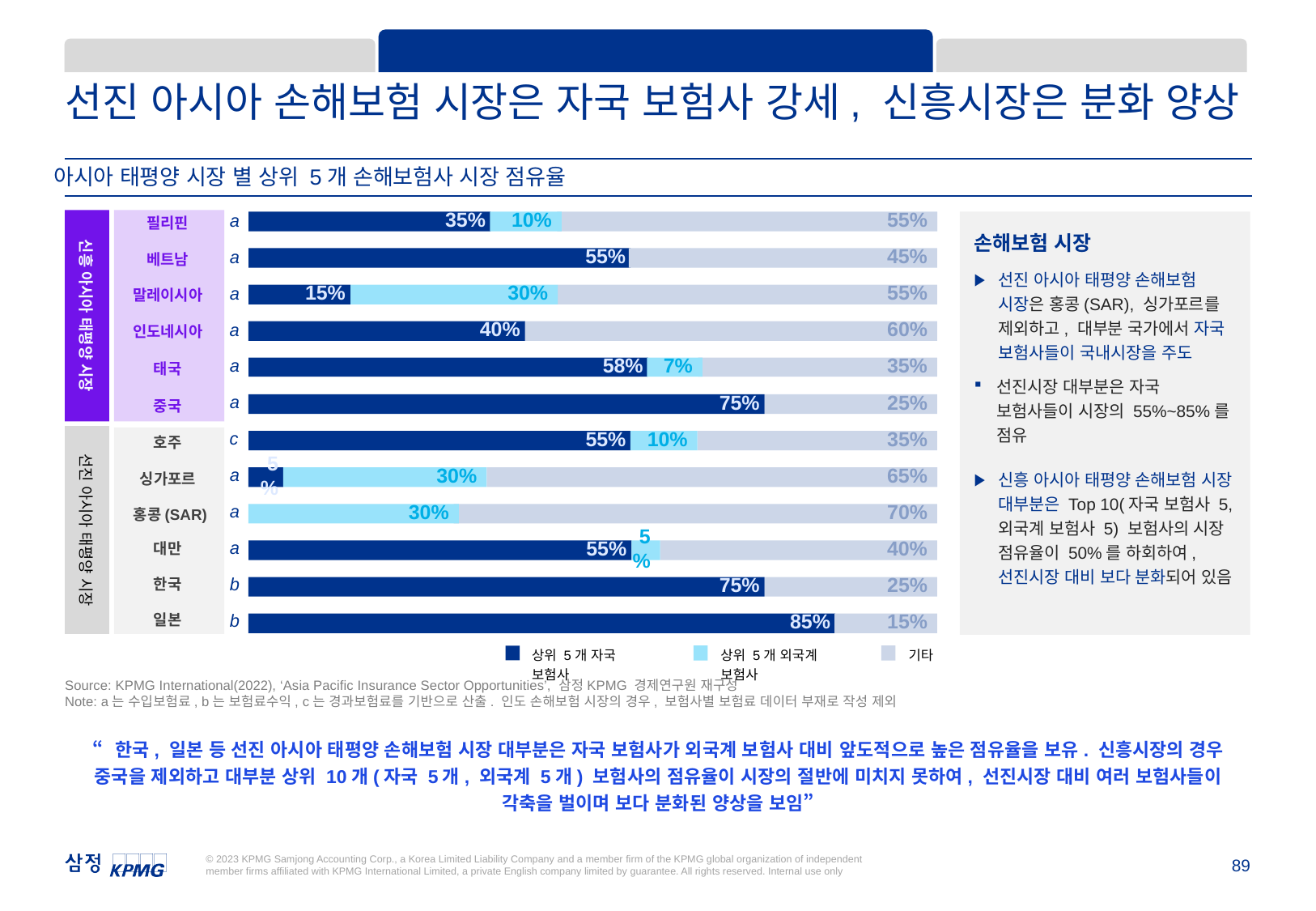

2. Competition: 경쟁 심화에 따른 차별화
1. Market 진출방식 및 거버넌스
3. Product & Channel: 상품 경쟁력 및 채널·파트너십
선진 아시아 손해보험 시장은 자국 보험사 강세, 신흥시장은 분화 양상
아시아 태평양 시장 별 상위 5개 손해보험사 시장 점유율
신흥 아시아 태평양 시장
선진 아시아 태평양 시장

35%
10%
55%
손해보험 시장
선진 아시아 태평양 손해보험 시장은 홍콩(SAR), 싱가포르를 제외하고, 대부분 국가에서 자국 보험사들이 국내시장을 주도
선진시장 대부분은 자국 보험사들이 시장의 55%~85%를 점유
신흥 아시아 태평양 손해보험 시장 대부분은 Top 10(자국 보험사 5, 외국계 보험사 5) 보험사의 시장 점유율이 50%를 하회하여, 선진시장 대비 보다 분화되어 있음

신흥 아시아 태평양 시장
선진 아시아 태평양 시장
a
필리핀
55%
45%
a
베트남
15%
30%
55%
말레이시아
a
40%
60%
인도네시아
a
58%
7%
35%
a
태국
75%
25%
a
중국

55%
10%
35%
c
호주
a
5%
30%
65%
싱가포르
a
30%
70%
홍콩(SAR)
대만
a
55%
5%
40%
한국
b
75%
25%
일본
b
85%
15%
상위 5개 자국 보험사
상위 5개 외국계 보험사
기타

Source: KPMG International(2022), ‘Asia Pacific Insurance Sector Opportunities’, 삼정KPMG 경제연구원 재구성
Note: a는 수입보험료, b는 보험료수익, c는 경과보험료를 기반으로 산출. 인도 손해보험 시장의 경우, 보험사별 보험료 데이터 부재로 작성 제외
“한국, 일본 등 선진 아시아 태평양 손해보험 시장 대부분은 자국 보험사가 외국계 보험사 대비 앞도적으로 높은 점유율을 보유. 신흥시장의 경우 중국을 제외하고 대부분 상위 10개(자국 5개, 외국계 5개) 보험사의 점유율이 시장의 절반에 미치지 못하여, 선진시장 대비 여러 보험사들이 각축을 벌이며 보다 분화된 양상을 보임”